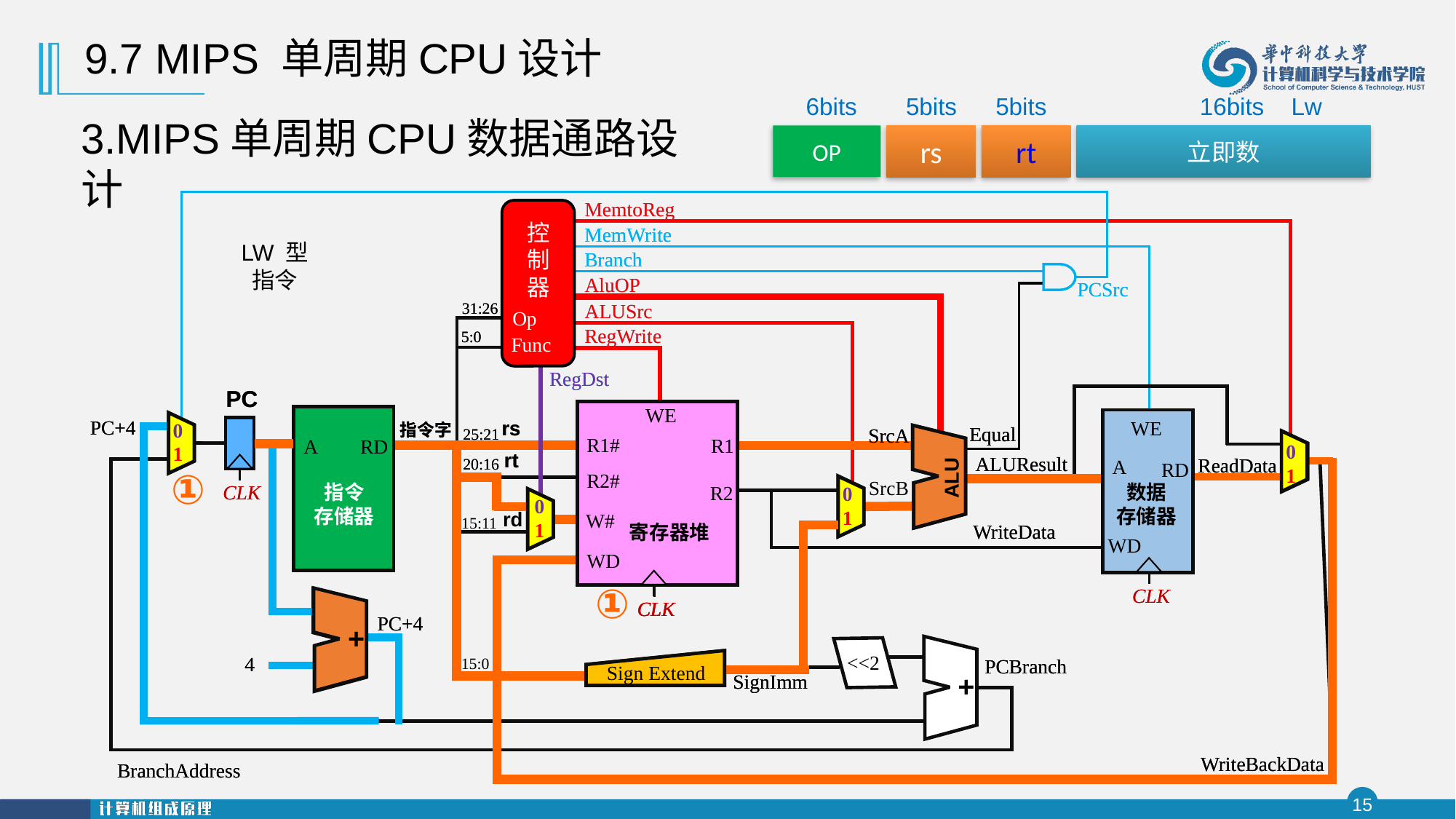

9.7 MIPS 单周期CPU设计
6bits
5bits
5bits
16bits    Lw
OP
rs
rt
立即数
3.MIPS单周期CPU数据通路设计
MemtoReg
MemtoReg

控
制
器
Op
Func

控
制
器
Op
Func
MemWrite
MemWrite
Branch
Branch
LW 型
指令

AluOP
AluOP
PCSrc
PCSrc
31:26
31:26
ALUSrc
ALUSrc
RegWrite
RegWrite
5:0
5:0
RegDst
RegDst
PC
PC
WE

R1#
R1
R2#
R2
W#
寄存器堆
WD

CLK
WE

R1#
R1
R2#
R2
W#
寄存器堆
WD

CLK
WE

A
RD
指令
存储器

A
RD
指令
存储器
PC+4
PC+4

WE
A
RD
数据
存储器
WD

WE
A
RD
数据
存储器
WD

CLK
rs
rs
0
1

0
1
指令字
指令字
Equal
Equal

SrcA
SrcA
25:21
25:21

ALU

R1#
R1
0
1

0
1

0
1

rt
rt

ALUResult
ALUResult
ReadData
ReadData
20:16
20:16

ALU
R2#
SrcB
CLK
CLK
0
1

R2
0
1
①
0
1

0
1

rd
W#

15:11

WriteData
WriteData
寄存器堆
WD

CLK

CLK

+

+
①
PC+4
PC+4
+

<<2

+

4
4
15:0
PCBranch
PCBranch

Sign Extend

Sign Extend
Sign Extend
+
SignImm
SignImm
+
+
WriteBackData
WriteBackData
BranchAddress
BranchAddress